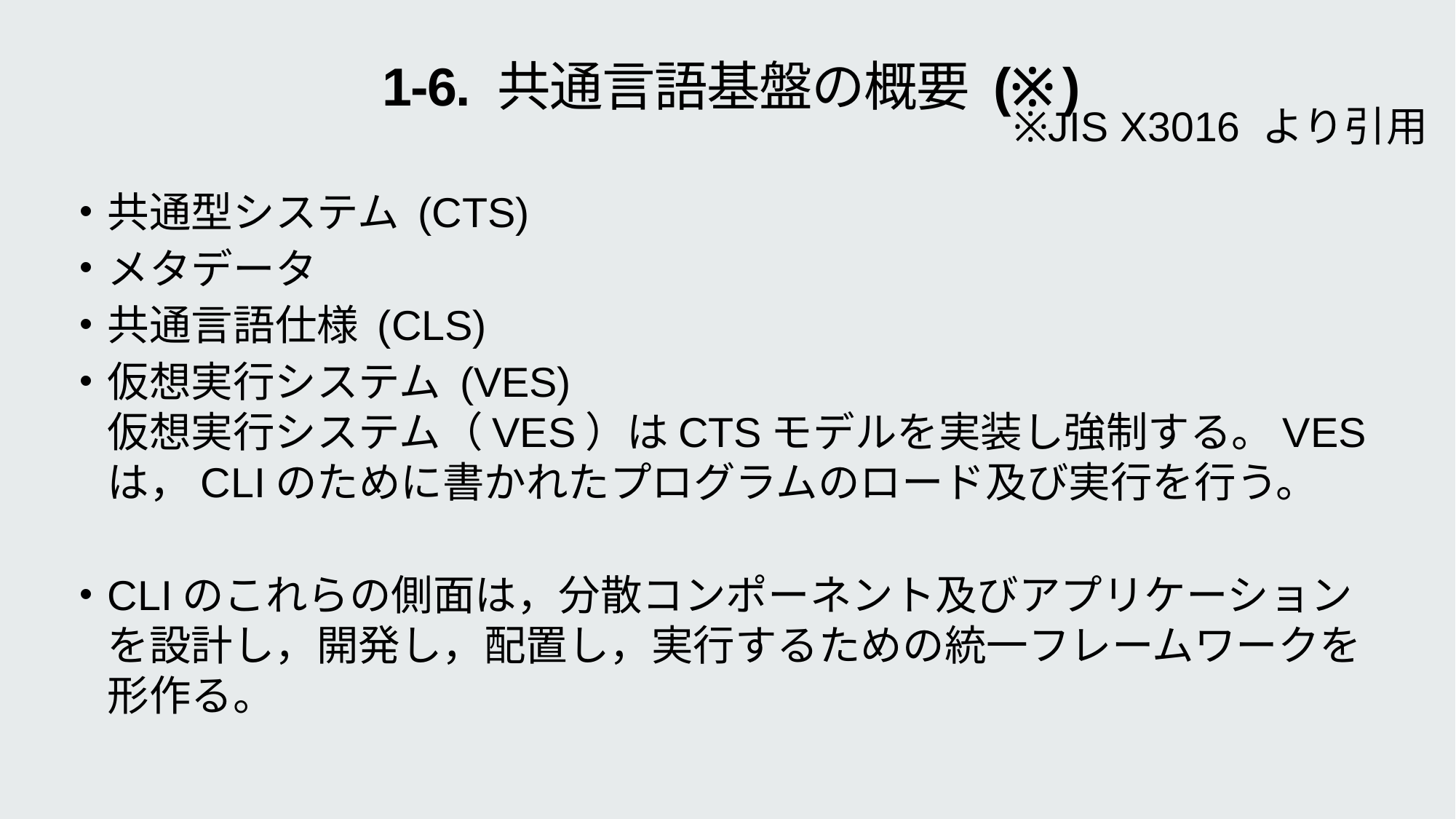

# 1-6. 共通言語基盤の概要 (※)
※JIS X3016 より引用
共通型システム (CTS)
メタデータ
共通言語仕様 (CLS)
仮想実行システム (VES)
仮想実行システム（VES）はCTSモデルを実装し強制する。VESは，CLIのために書かれたプログラムのロード及び実行を行う。

CLIのこれらの側面は，分散コンポーネント及びアプリケーションを設計し，開発し，配置し，実行するための統一フレームワークを形作る。